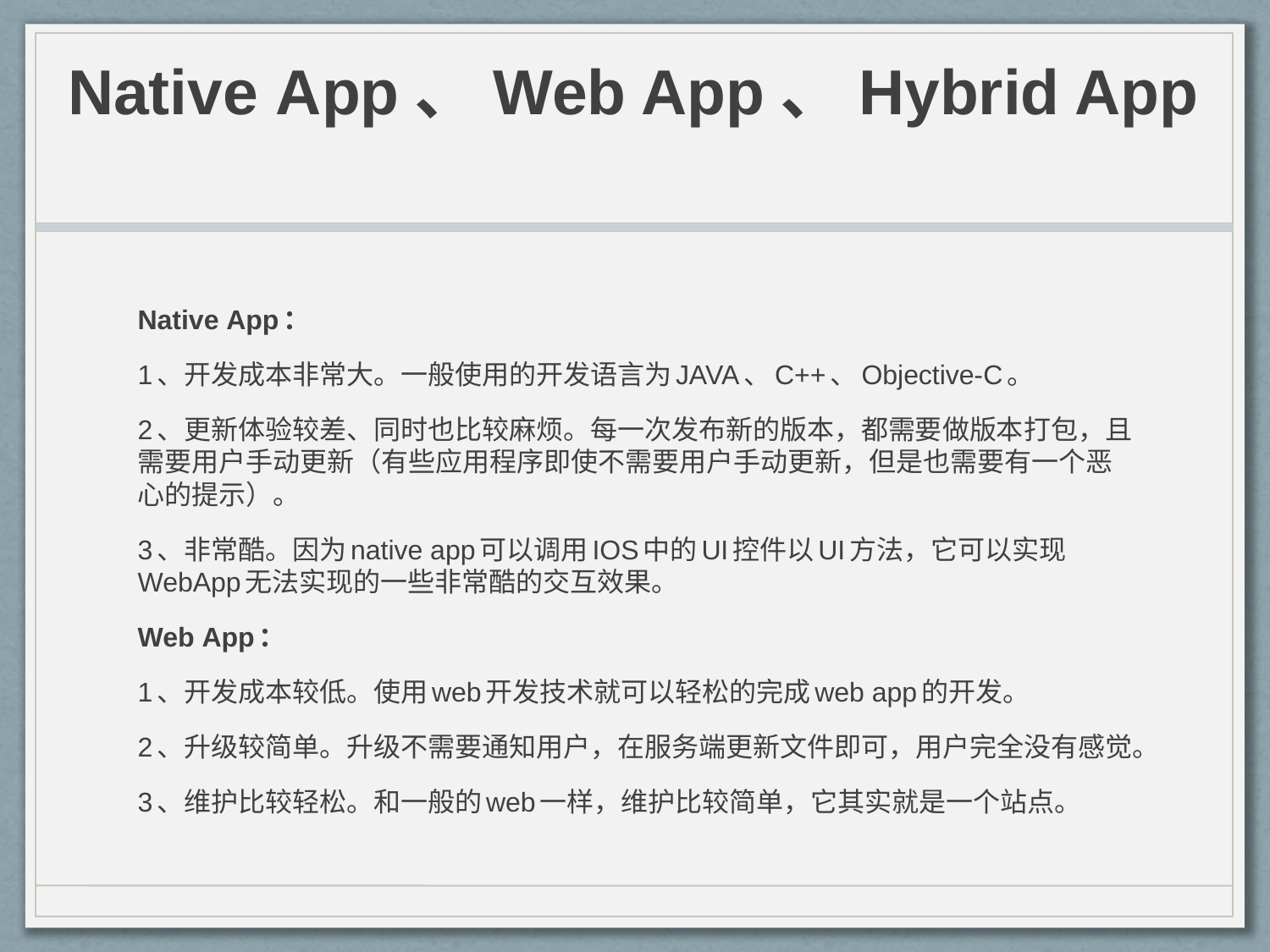

# Native App、Web App、Hybrid App
Native App：
1、开发成本非常大。一般使用的开发语言为JAVA、C++、Objective-C。
2、更新体验较差、同时也比较麻烦。每一次发布新的版本，都需要做版本打包，且需要用户手动更新（有些应用程序即使不需要用户手动更新，但是也需要有一个恶心的提示）。
3、非常酷。因为native app可以调用IOS中的UI控件以UI方法，它可以实现WebApp无法实现的一些非常酷的交互效果。
Web App：
1、开发成本较低。使用web开发技术就可以轻松的完成web app的开发。
2、升级较简单。升级不需要通知用户，在服务端更新文件即可，用户完全没有感觉。
3、维护比较轻松。和一般的web一样，维护比较简单，它其实就是一个站点。